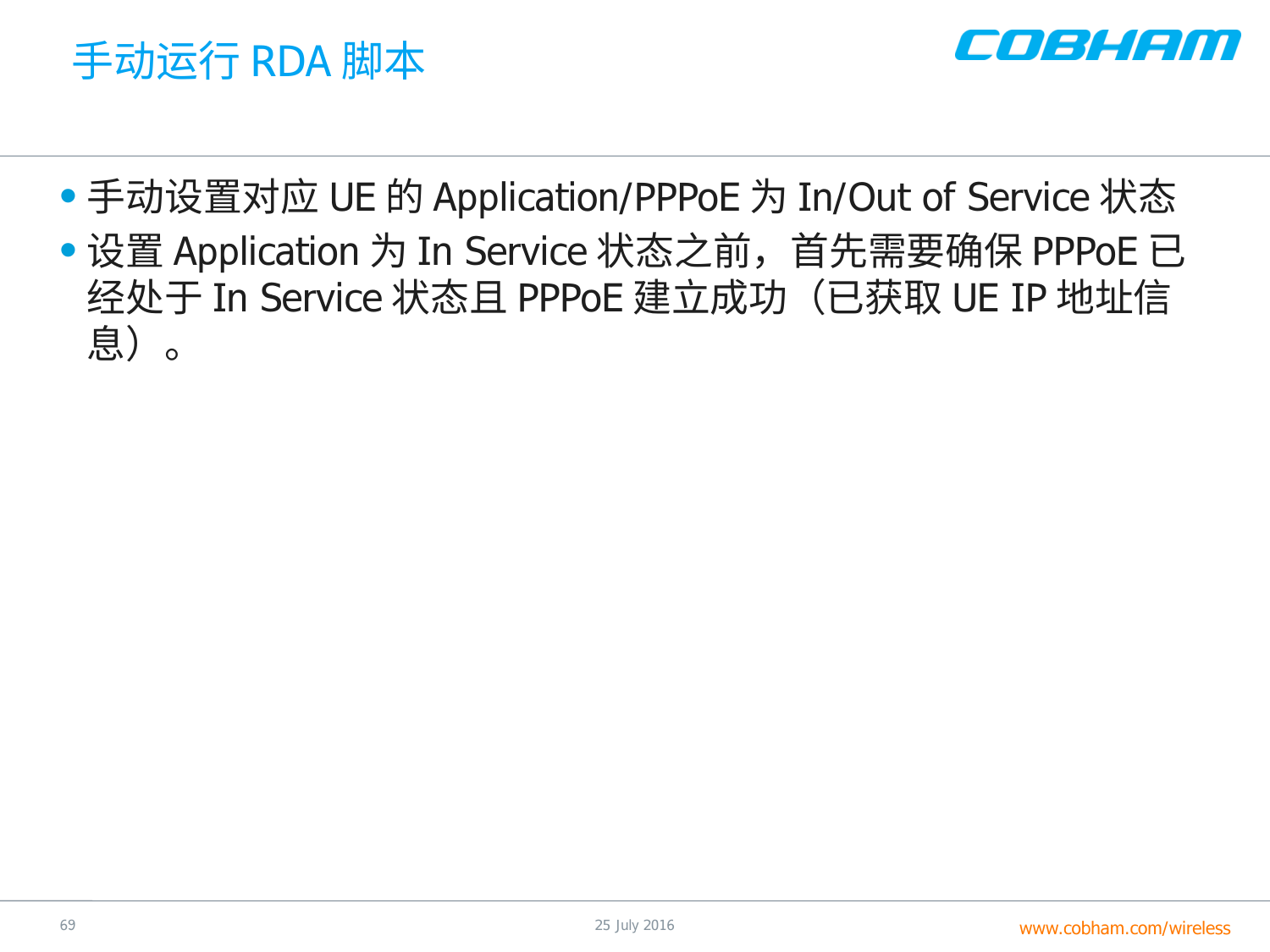

# 手动运行RDA脚本

手动设置对应UE的Application/PPPoE为In/Out of Service状态
设置Application为In Service状态之前，首先需要确保PPPoE已经处于In Service状态且PPPoE建立成功（已获取UE IP地址信息）。
69
25 July 2016